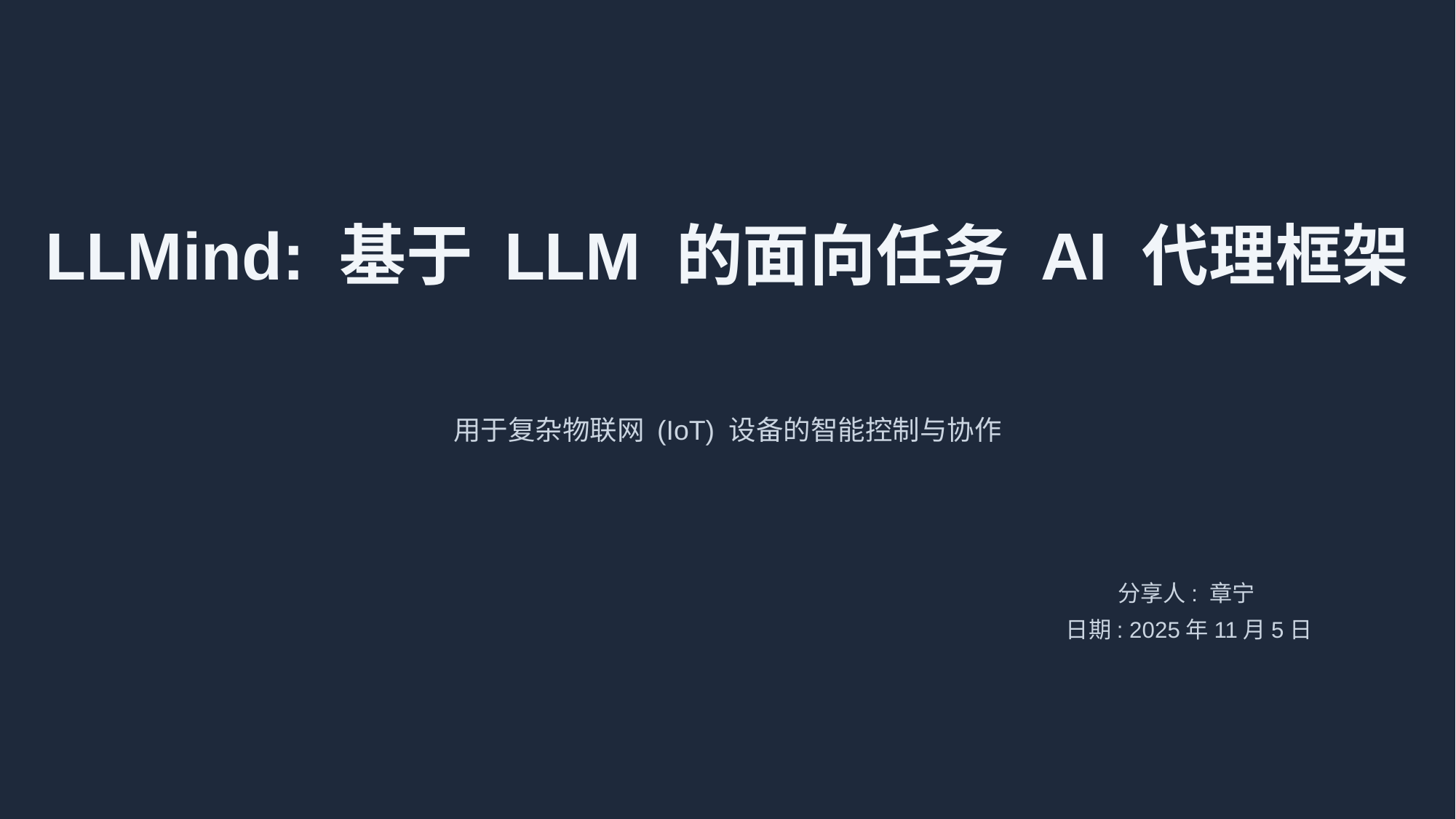

LLMind: 基于 LLM 的面向任务 AI 代理框架
用于复杂物联网 (IoT) 设备的智能控制与协作
分享人: 章宁
 日期: 2025年11月5日